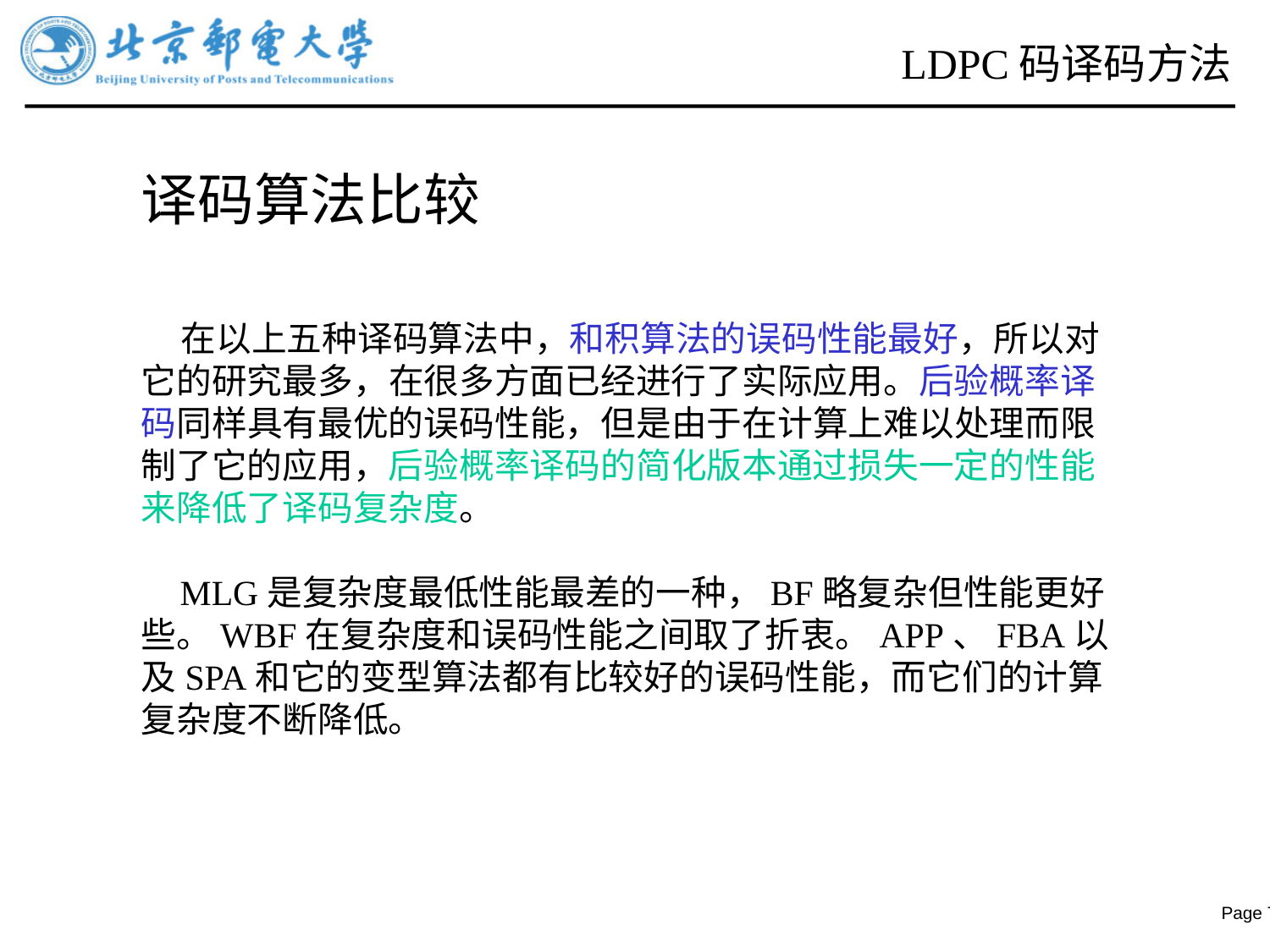

# LDPC码译码方法
译码算法比较

    在以上五种译码算法中，和积算法的误码性能最好，所以对它的研究最多，在很多方面已经进行了实际应用。后验概率译码同样具有最优的误码性能，但是由于在计算上难以处理而限制了它的应用，后验概率译码的简化版本通过损失一定的性能来降低了译码复杂度。

    MLG是复杂度最低性能最差的一种，BF略复杂但性能更好些。WBF在复杂度和误码性能之间取了折衷。APP、FBA以及SPA和它的变型算法都有比较好的误码性能，而它们的计算复杂度不断降低。